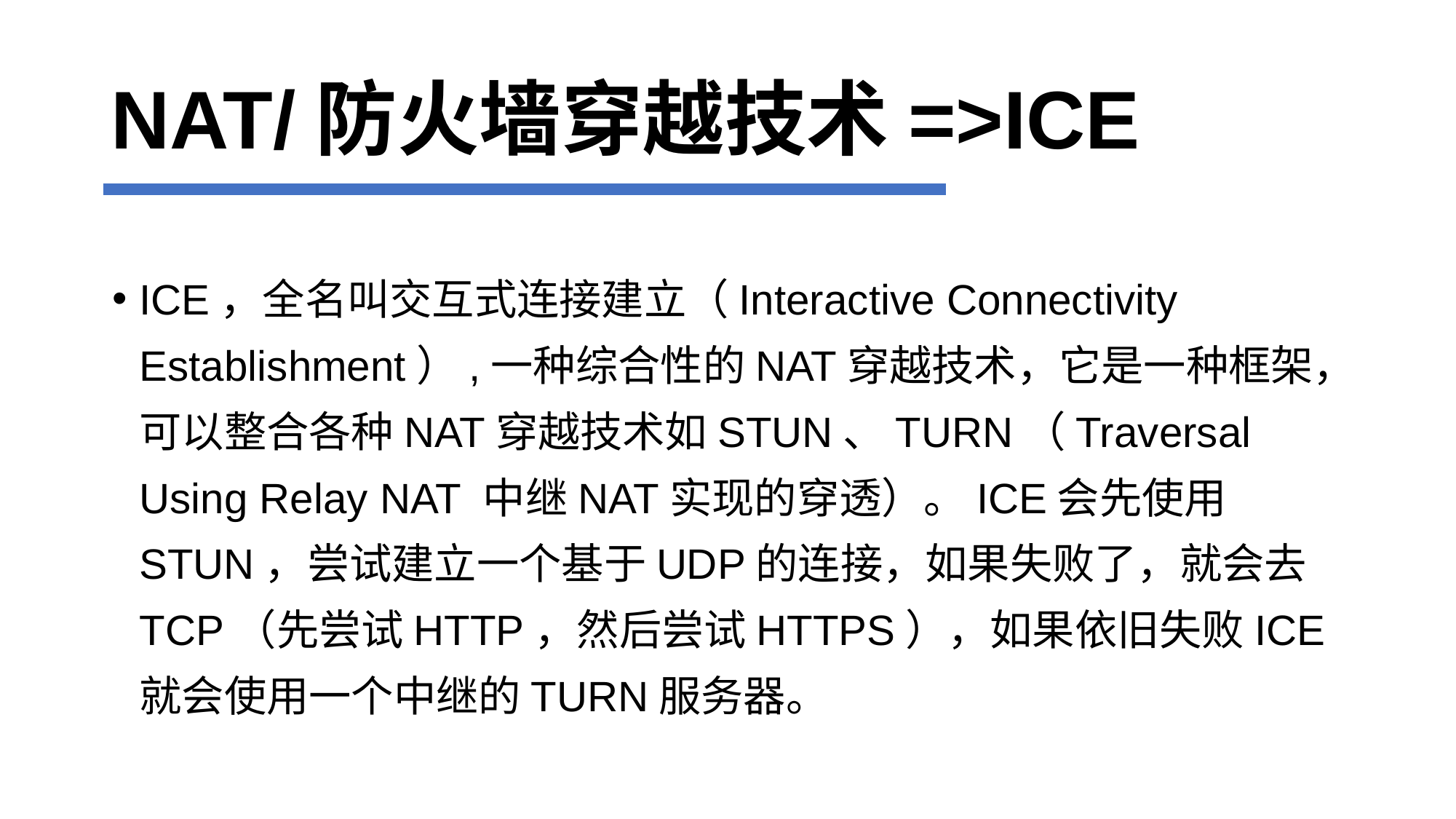

# NAT/防火墙穿越技术=>ICE
ICE，全名叫交互式连接建立（Interactive Connectivity Establishment）,一种综合性的NAT穿越技术，它是一种框架，可以整合各种NAT穿越技术如STUN、TURN（Traversal Using Relay NAT 中继NAT实现的穿透）。ICE会先使用STUN，尝试建立一个基于UDP的连接，如果失败了，就会去TCP（先尝试HTTP，然后尝试HTTPS），如果依旧失败ICE就会使用一个中继的TURN服务器。